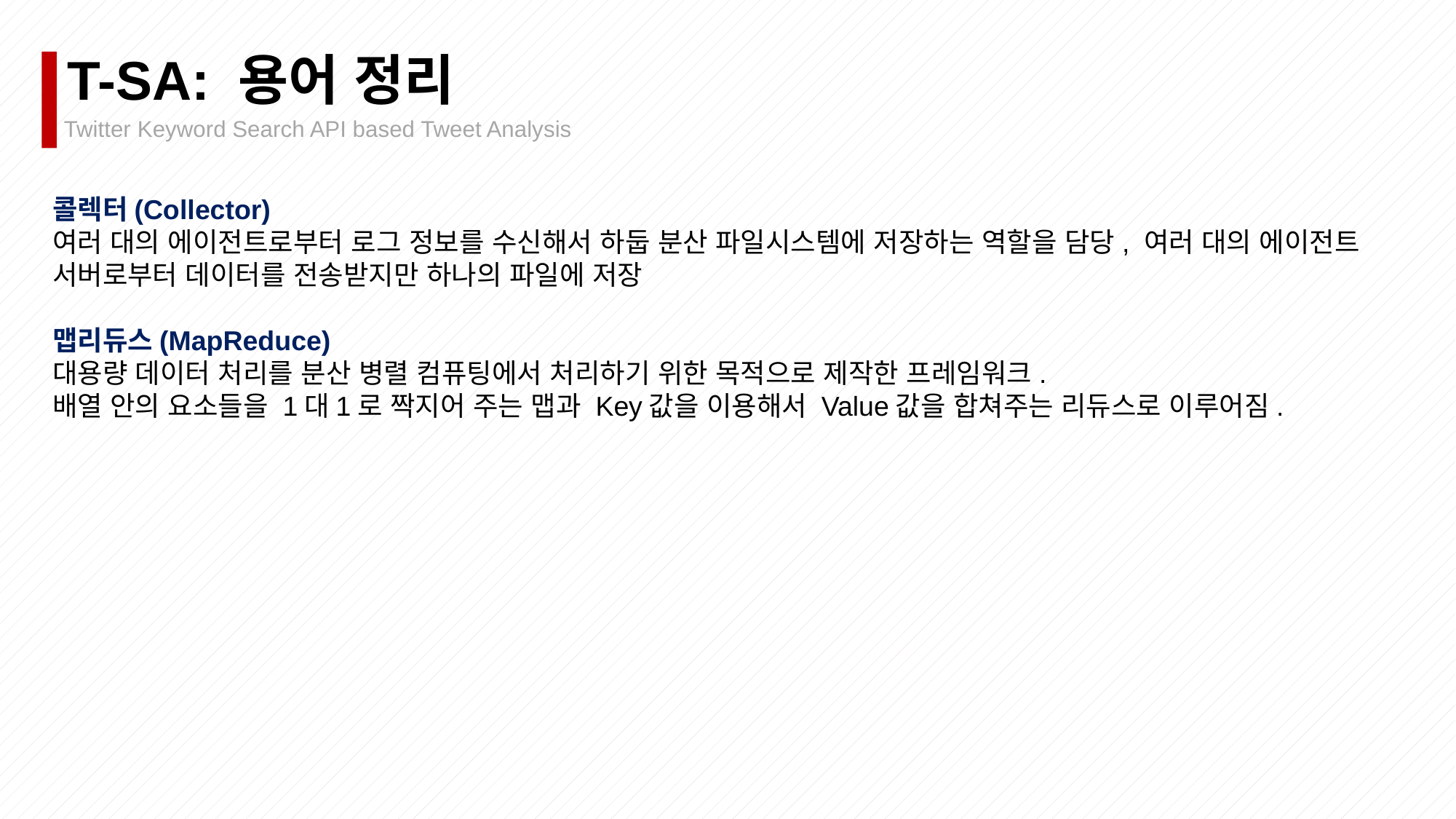

T-SA: 용어 정리

Twitter Keyword Search API based Tweet Analysis
콜렉터(Collector)
여러 대의 에이전트로부터 로그 정보를 수신해서 하둡 분산 파일시스템에 저장하는 역할을 담당, 여러 대의 에이전트 서버로부터 데이터를 전송받지만 하나의 파일에 저장

맵리듀스(MapReduce)
대용량 데이터 처리를 분산 병렬 컴퓨팅에서 처리하기 위한 목적으로 제작한 프레임워크.
배열 안의 요소들을 1대1로 짝지어 주는 맵과 Key값을 이용해서 Value값을 합쳐주는 리듀스로 이루어짐.